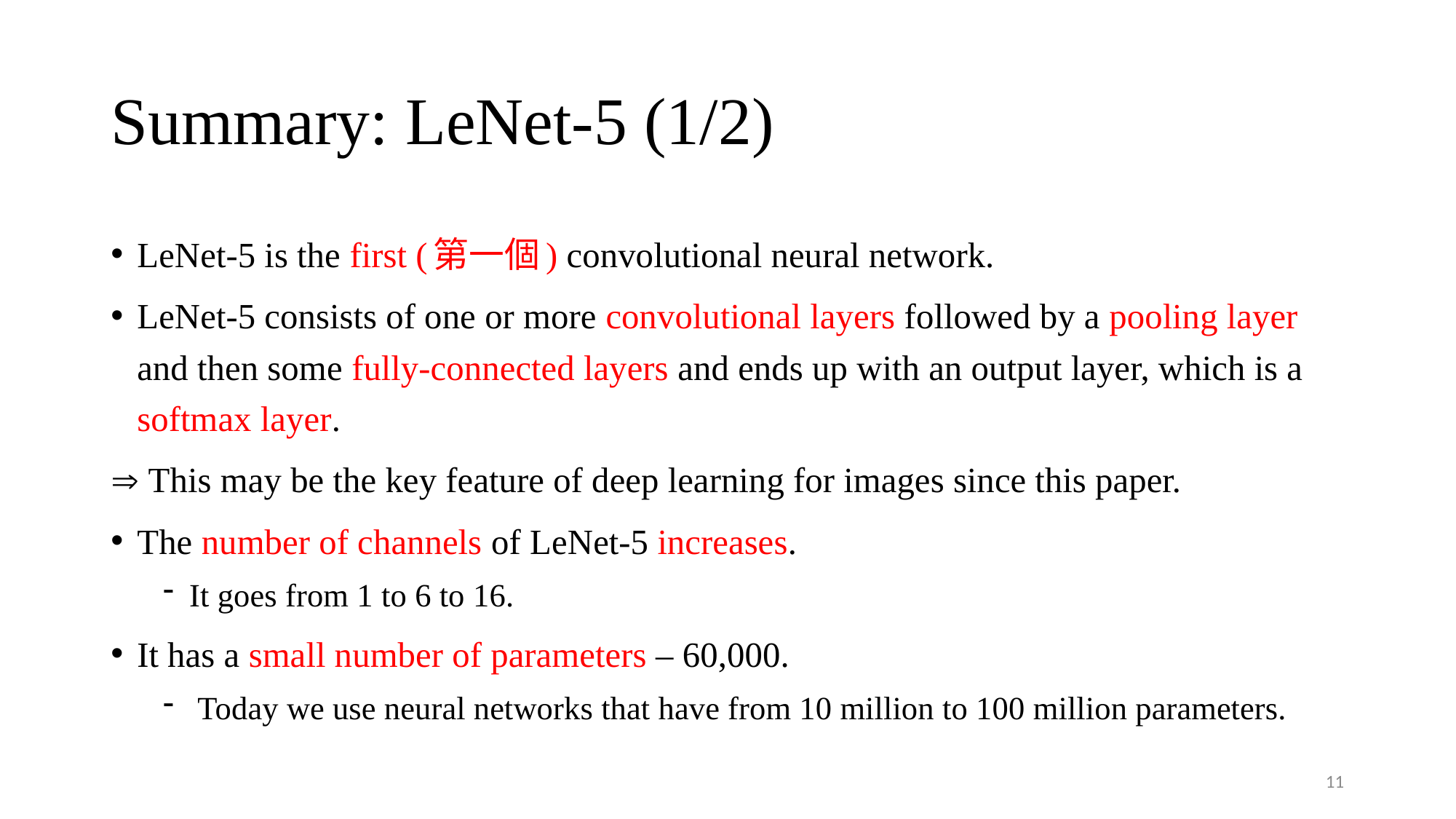

# Summary: LeNet-5 (1/2)
LeNet-5 is the first (第一個) convolutional neural network.
LeNet-5 consists of one or more convolutional layers followed by a pooling layer and then some fully-connected layers and ends up with an output layer, which is a softmax layer.
⇒ This may be the key feature of deep learning for images since this paper.
The number of channels of LeNet-5 increases.
It goes from 1 to 6 to 16.
It has a small number of parameters – 60,000.
 Today we use neural networks that have from 10 million to 100 million parameters.
11